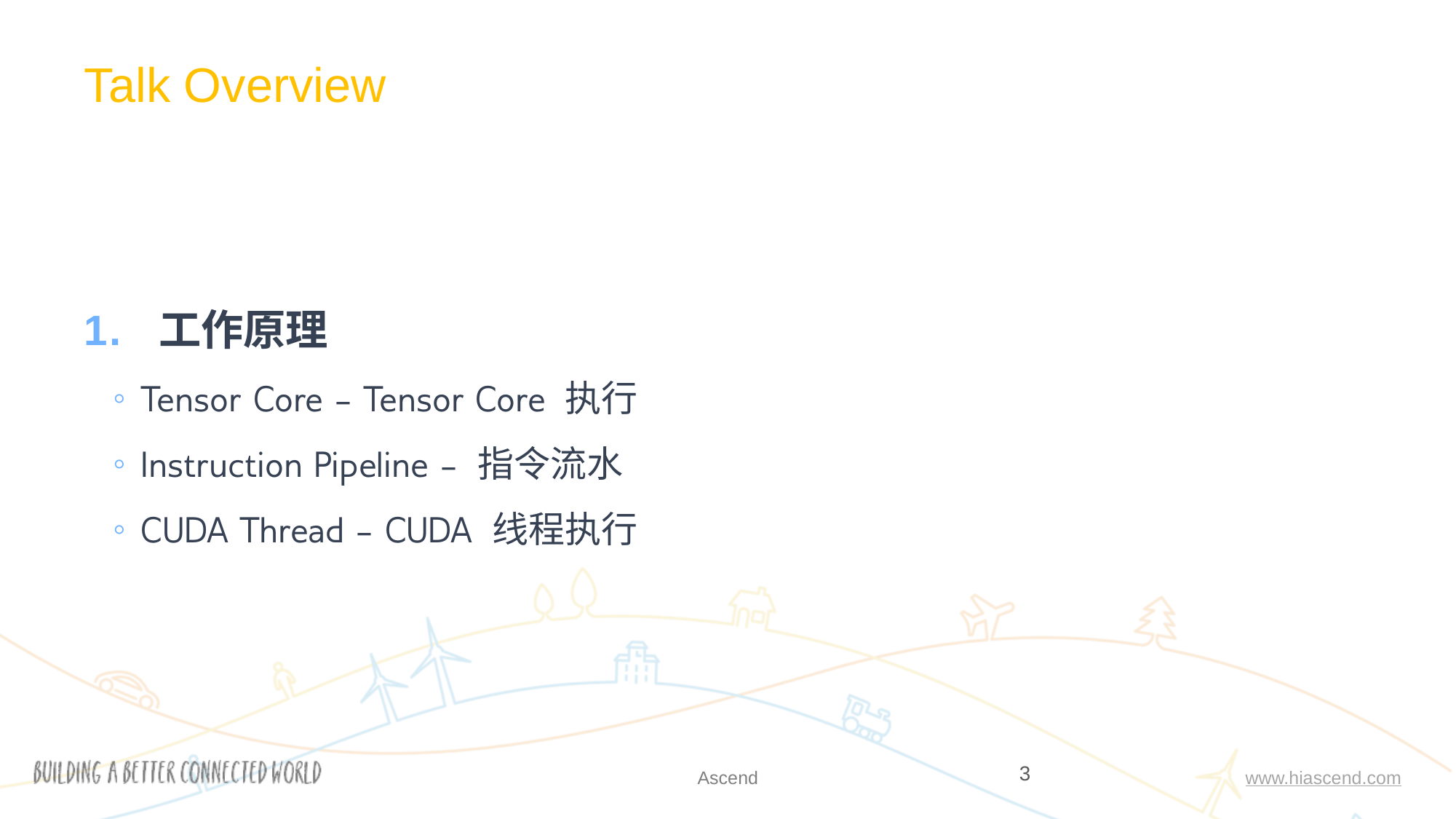

Talk Overview
 工作原理
Tensor Core – Tensor Core 执行
Instruction Pipeline – 指令流水
CUDA Thread – CUDA 线程执行